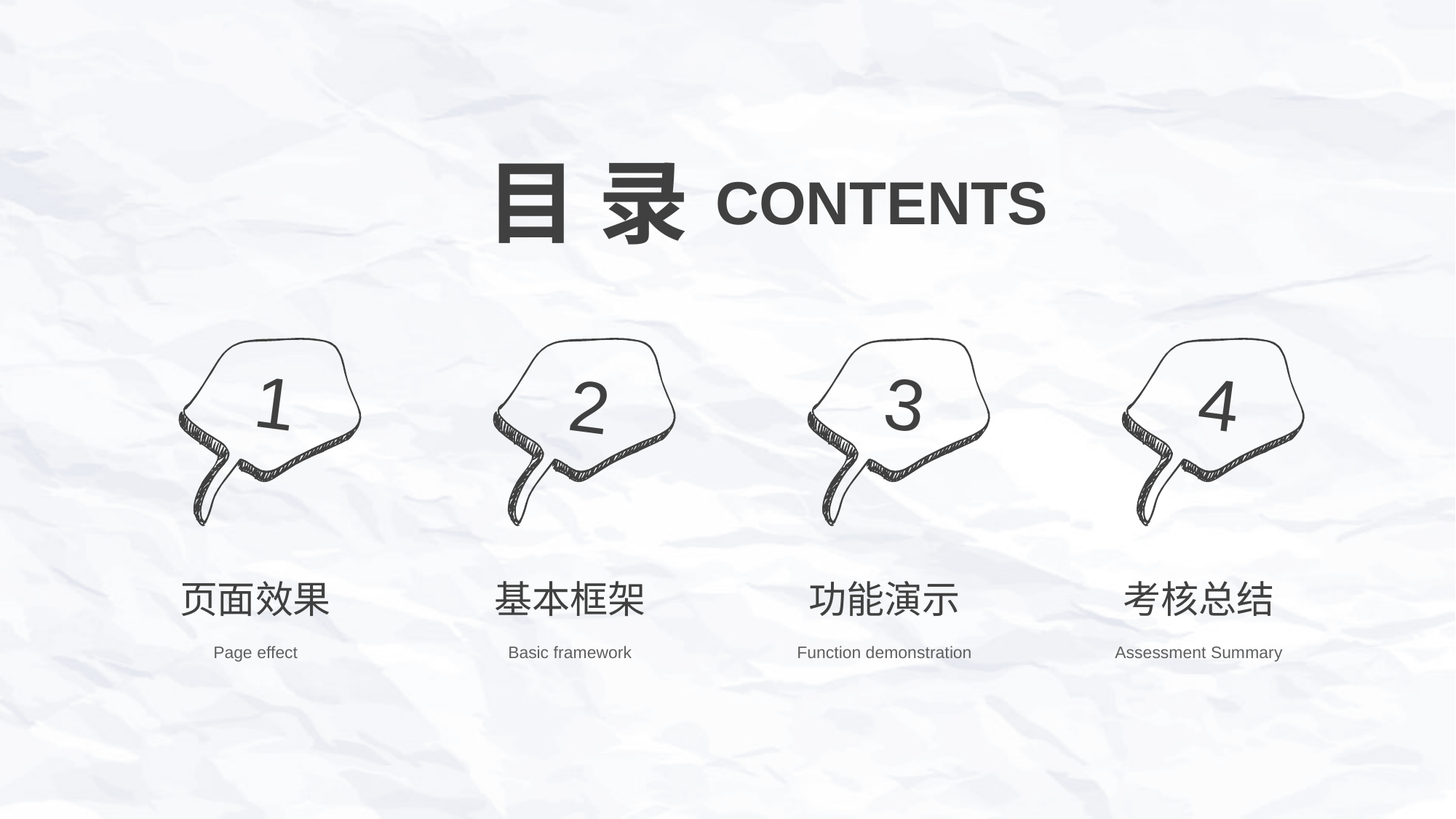

目 录
CONTENTS

1

2

3

4
页面效果
基本框架
功能演示
考核总结
Page effect
Basic framework
Function demonstration
Assessment Summary